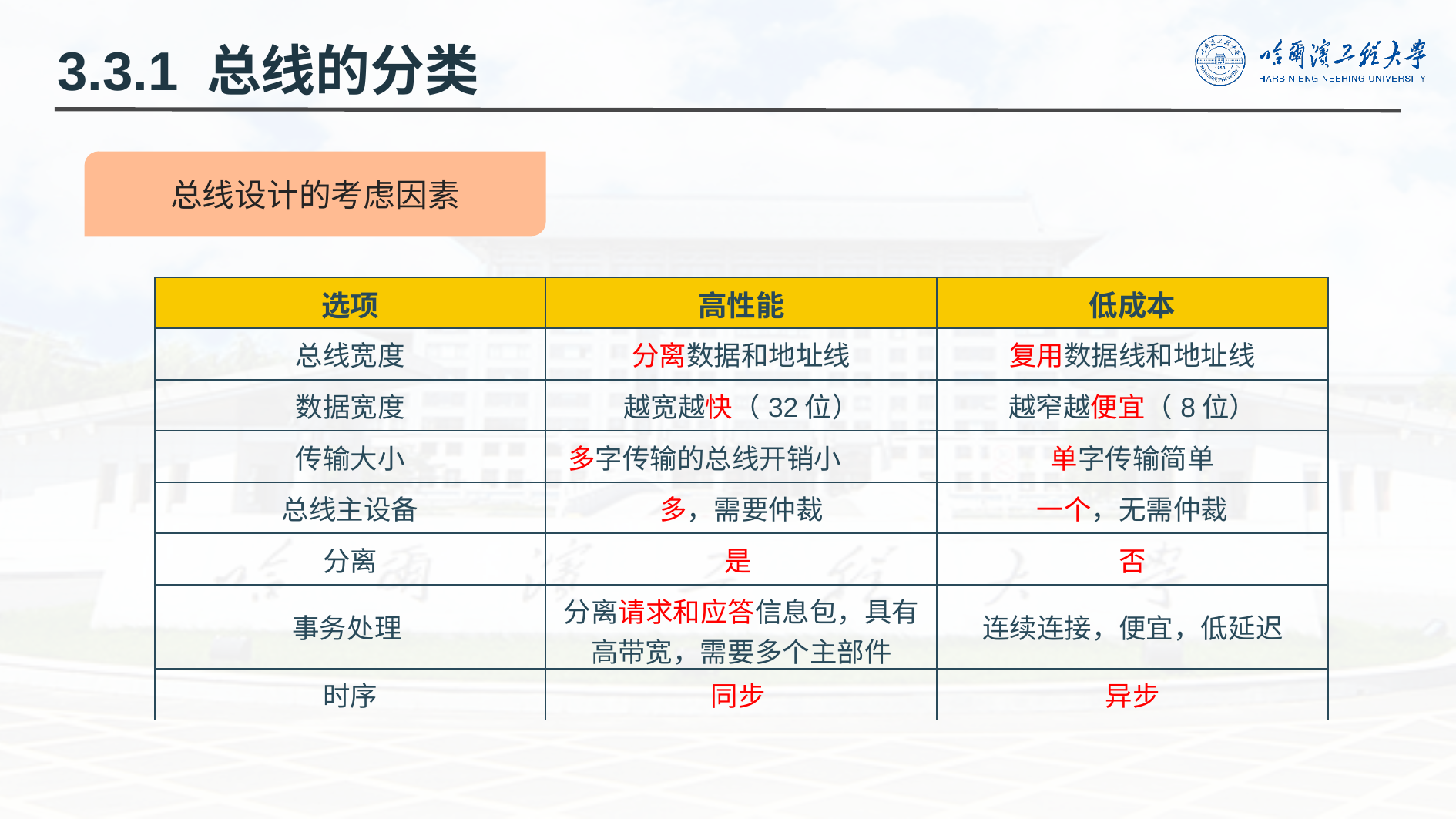

3.3.1 总线的分类

总线设计的考虑因素
| 选项 | 高性能 | 低成本 |
| --- | --- | --- |
| 总线宽度 | 分离数据和地址线 | 复用数据线和地址线 |
| 数据宽度 | 越宽越快（32位） | 越窄越便宜（8位） |
| 传输大小 | 多字传输的总线开销小 | 单字传输简单 |
| 总线主设备 | 多，需要仲裁 | 一个，无需仲裁 |
| 分离 | 是 | 否 |
| 事务处理 | 分离请求和应答信息包，具有高带宽，需要多个主部件 | 连续连接，便宜，低延迟 |
| 时序 | 同步 | 异步 |